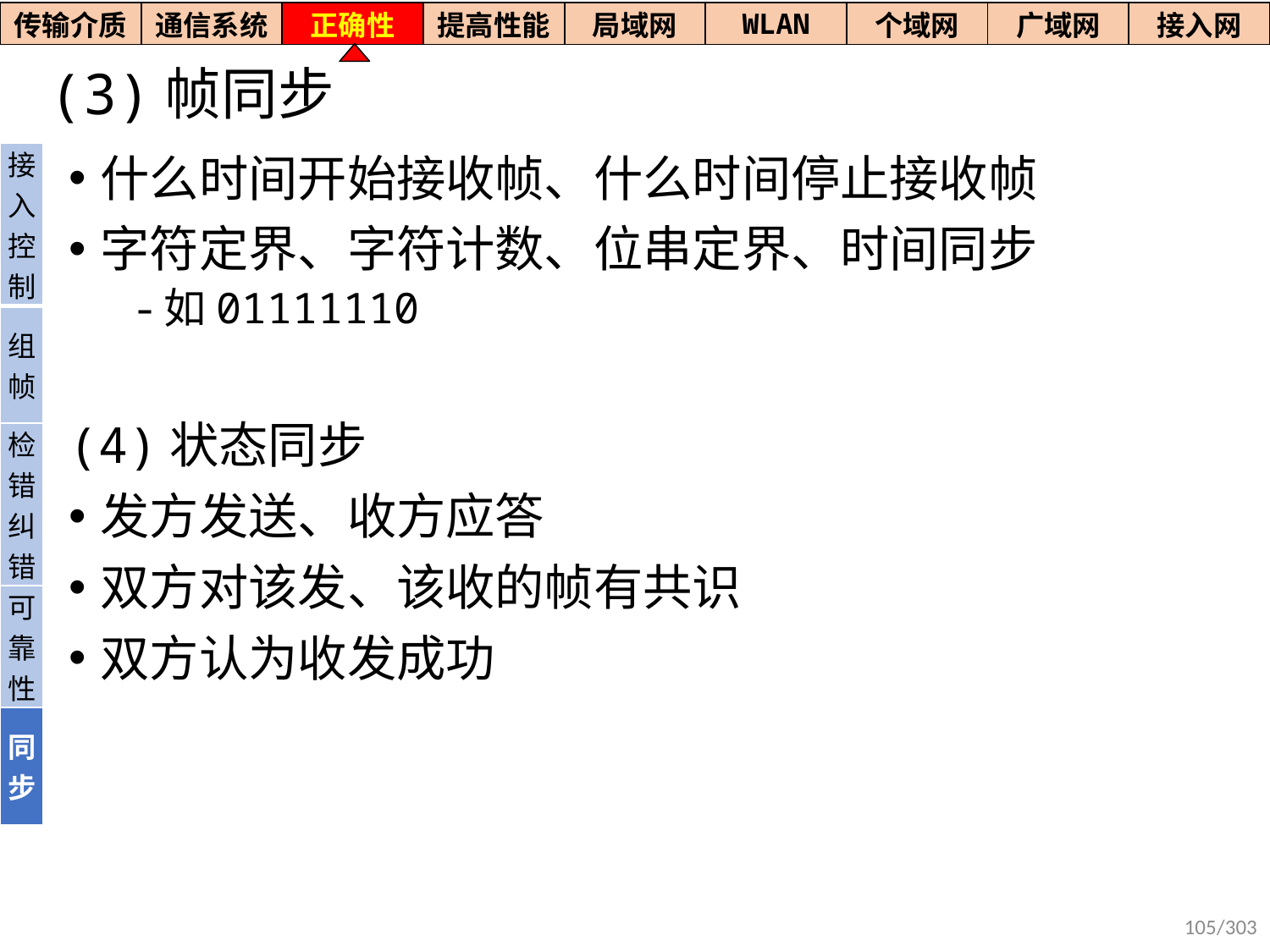

| 传输介质 | 通信系统 | 正确性 | 提高性能 | 局域网 | WLAN | 个域网 | 广域网 | 接入网 |
| --- | --- | --- | --- | --- | --- | --- | --- | --- |

# (3)帧同步
| 接入控制 |
| --- |
| 组帧 |
| 检错纠错 |
| 可靠性 |
| 同步 |
什么时间开始接收帧、什么时间停止接收帧
字符定界、字符计数、位串定界、时间同步
如01111110

(4)状态同步
发方发送、收方应答
双方对该发、该收的帧有共识
双方认为收发成功

105/303